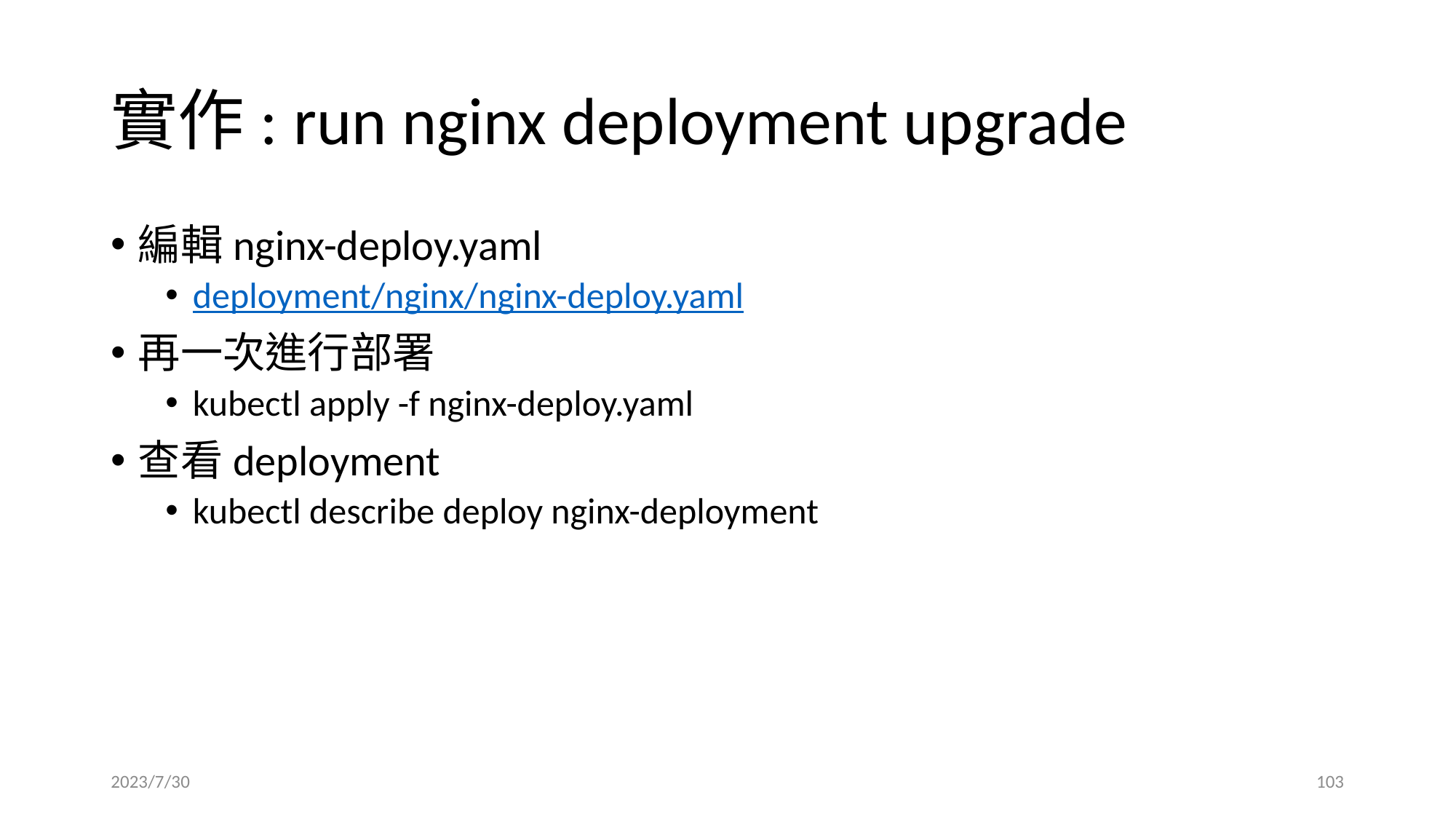

# 實作: run nginx deployment upgrade
編輯nginx-deploy.yaml
deployment/nginx/nginx-deploy.yaml
再一次進行部署
kubectl apply -f nginx-deploy.yaml
查看deployment
kubectl describe deploy nginx-deployment

2023/7/30
103